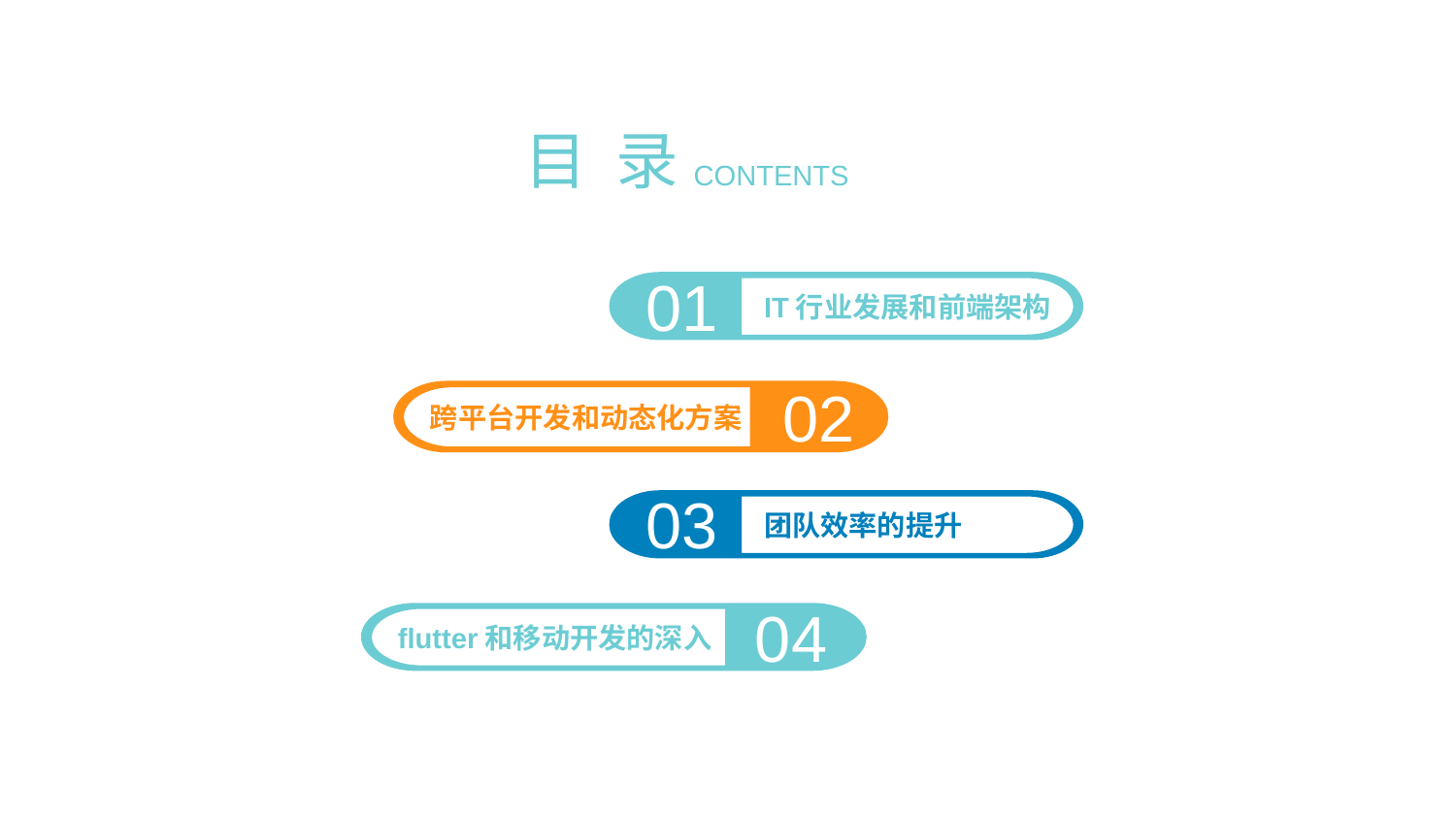

目  录
CONTENTS
01
IT行业发展和前端架构
02
跨平台开发和动态化方案
03
团队效率的提升
04
flutter和移动开发的深入